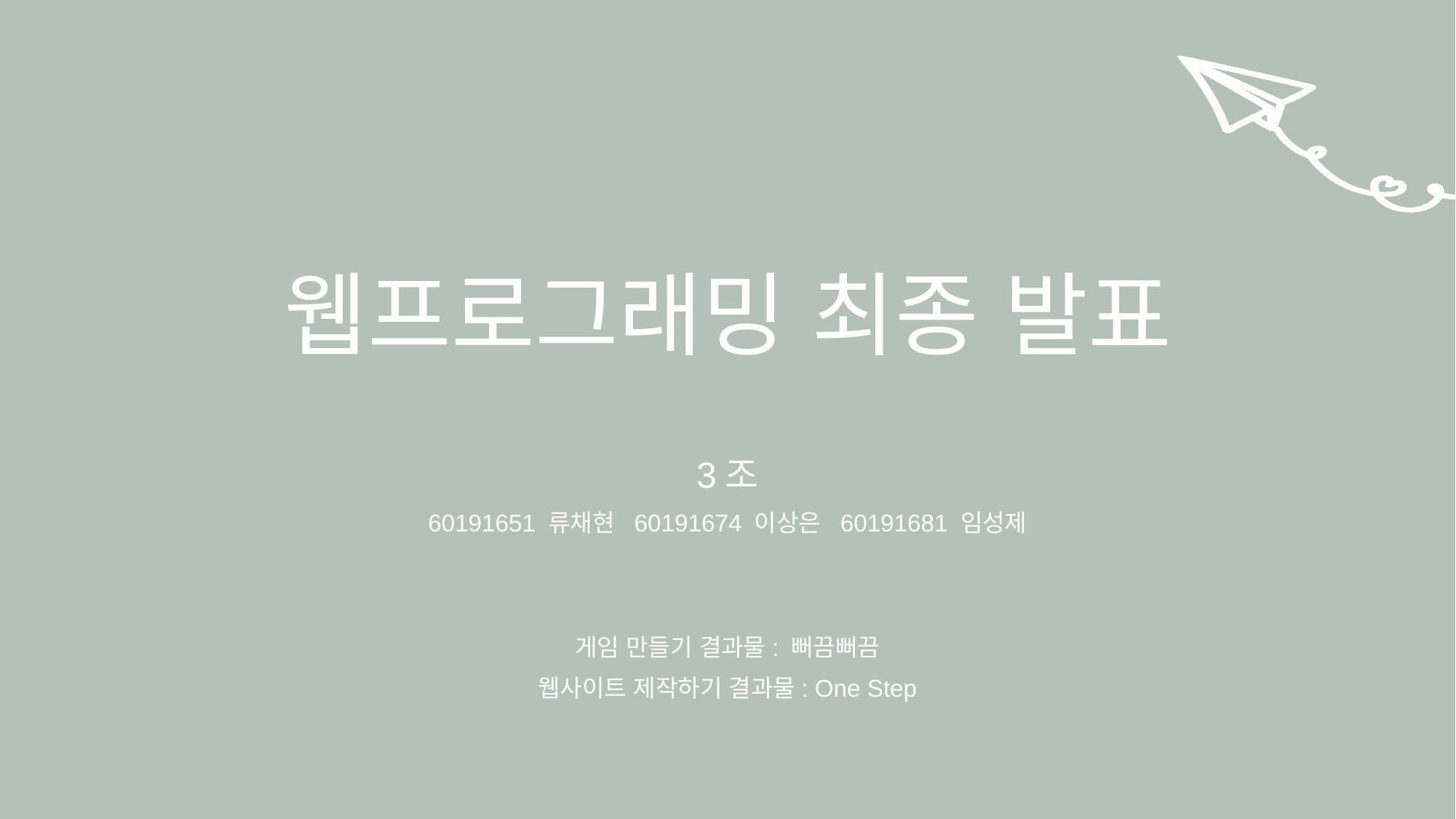

# 웹프로그래밍 최종 발표
3조
60191651 류채현  60191674 이상은  60191681 임성제

게임 만들기 결과물: 뻐끔뻐끔
웹사이트 제작하기 결과물: One Step